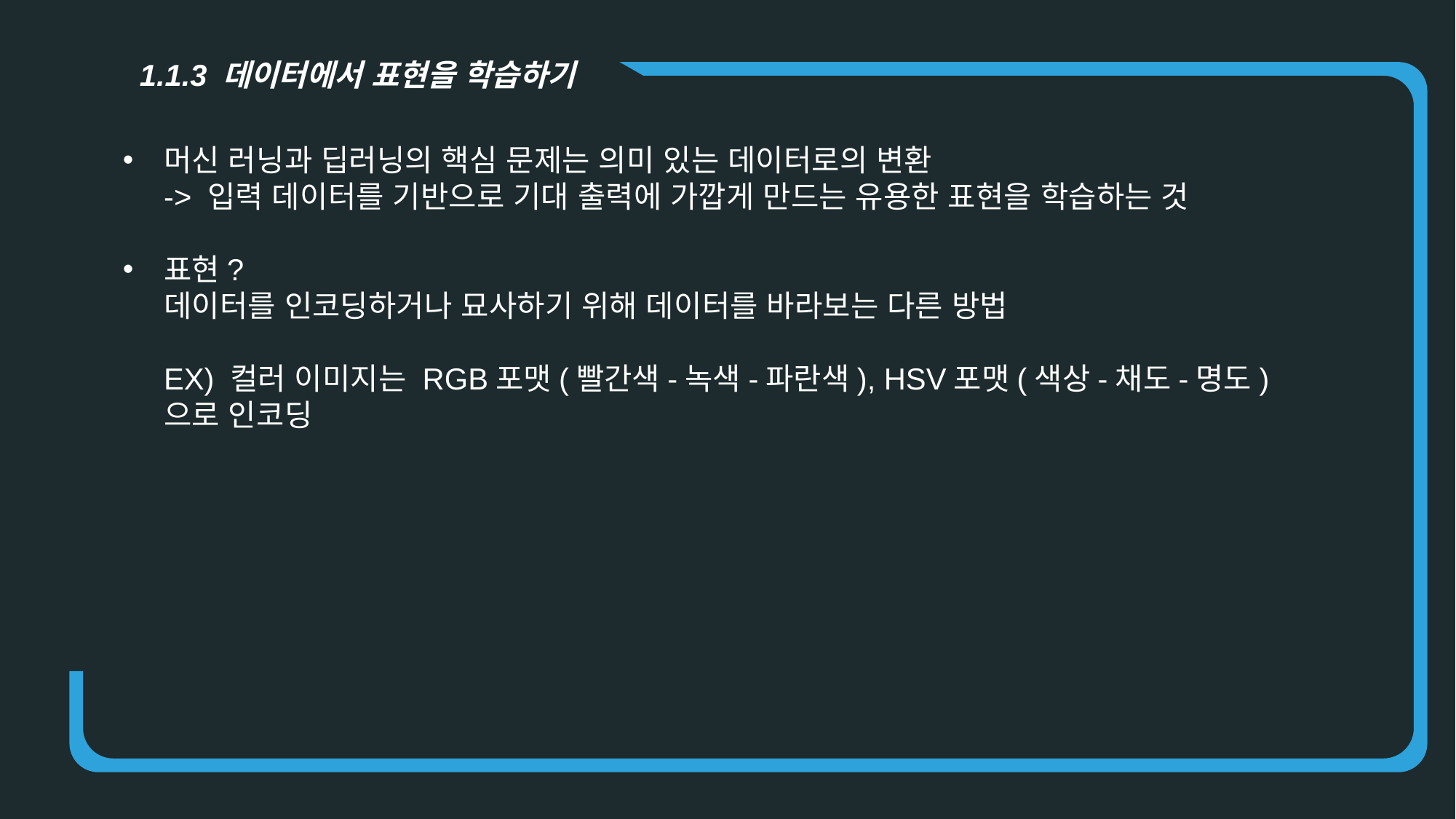

1.1.3 데이터에서 표현을 학습하기

머신 러닝과 딥러닝의 핵심 문제는 의미 있는 데이터로의 변환
-> 입력 데이터를 기반으로 기대 출력에 가깝게 만드는 유용한 표현을 학습하는 것

표현?
데이터를 인코딩하거나 묘사하기 위해 데이터를 바라보는 다른 방법
EX) 컬러 이미지는 RGB포맷(빨간색-녹색-파란색), HSV포맷(색상-채도-명도)으로 인코딩